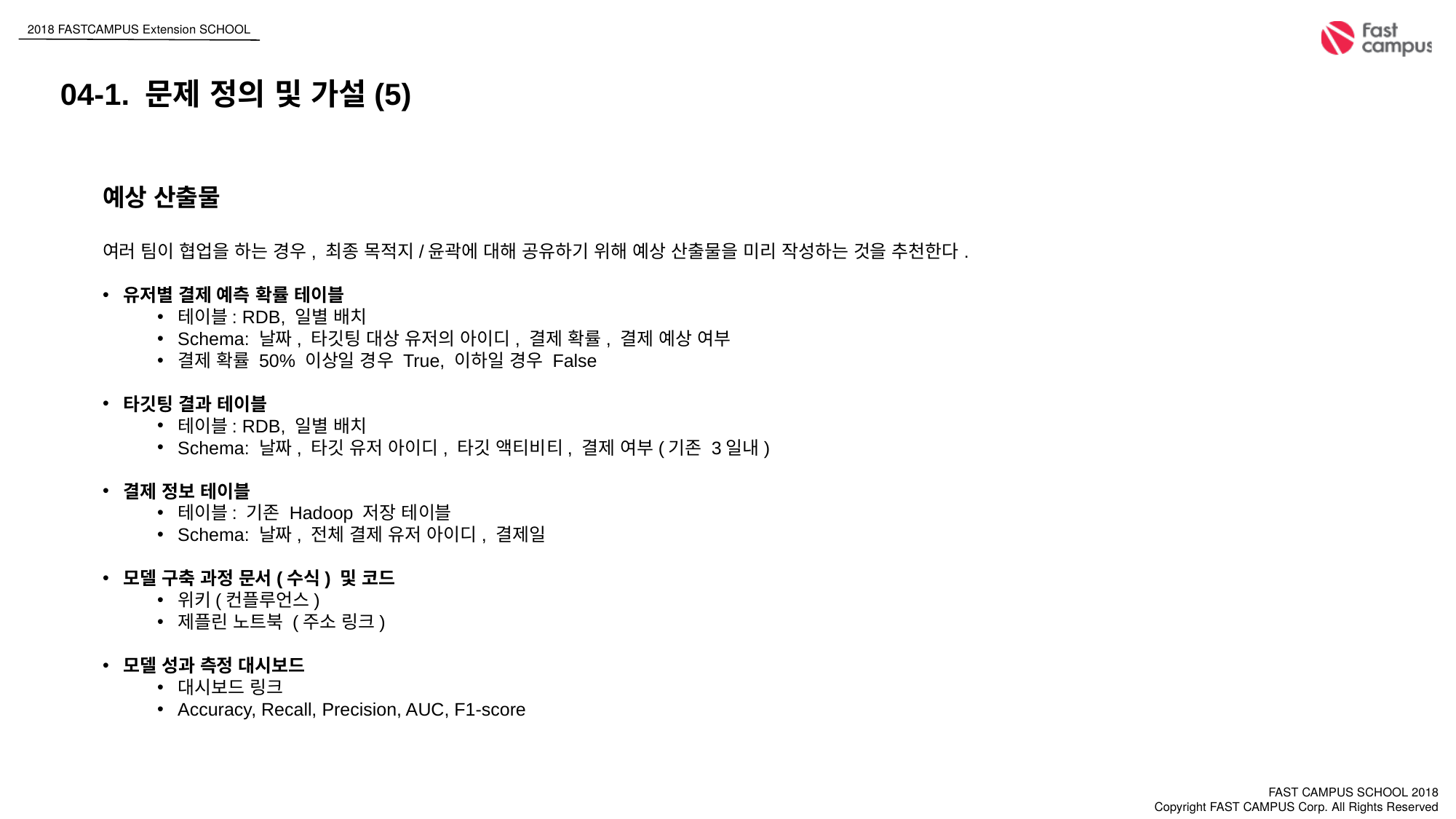

04-1. 문제 정의 및 가설(5)
예상 산출물

여러 팀이 협업을 하는 경우, 최종 목적지/윤곽에 대해 공유하기 위해 예상 산출물을 미리 작성하는 것을 추천한다.

유저별 결제 예측 확률 테이블
테이블: RDB, 일별 배치
Schema: 날짜, 타깃팅 대상 유저의 아이디, 결제 확률, 결제 예상 여부
결제 확률 50% 이상일 경우 True, 이하일 경우 False

타깃팅 결과 테이블
테이블: RDB, 일별 배치
Schema: 날짜, 타깃 유저 아이디, 타깃 액티비티, 결제 여부(기존 3일내)

결제 정보 테이블
테이블: 기존 Hadoop 저장 테이블
Schema: 날짜, 전체 결제 유저 아이디, 결제일

모델 구축 과정 문서(수식) 및 코드
위키(컨플루언스)
제플린 노트북 (주소 링크)

모델 성과 측정 대시보드
대시보드 링크
Accuracy, Recall, Precision, AUC, F1-score